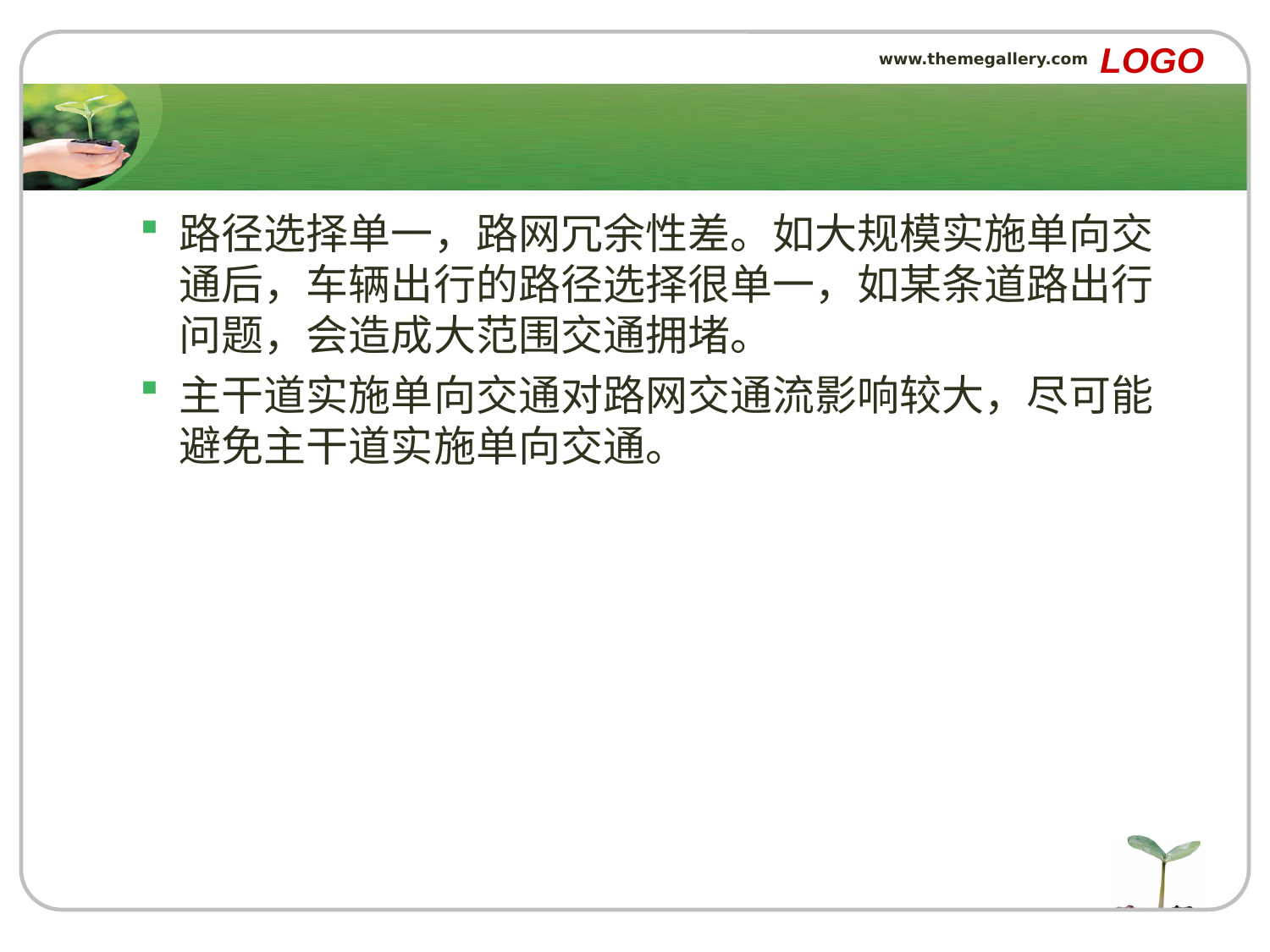

LOGO
www.themegallery.com
#
路径选择单一，路网冗余性差。如大规模实施单向交通后，车辆出行的路径选择很单一，如某条道路出行问题，会造成大范围交通拥堵。
主干道实施单向交通对路网交通流影响较大，尽可能避免主干道实施单向交通。